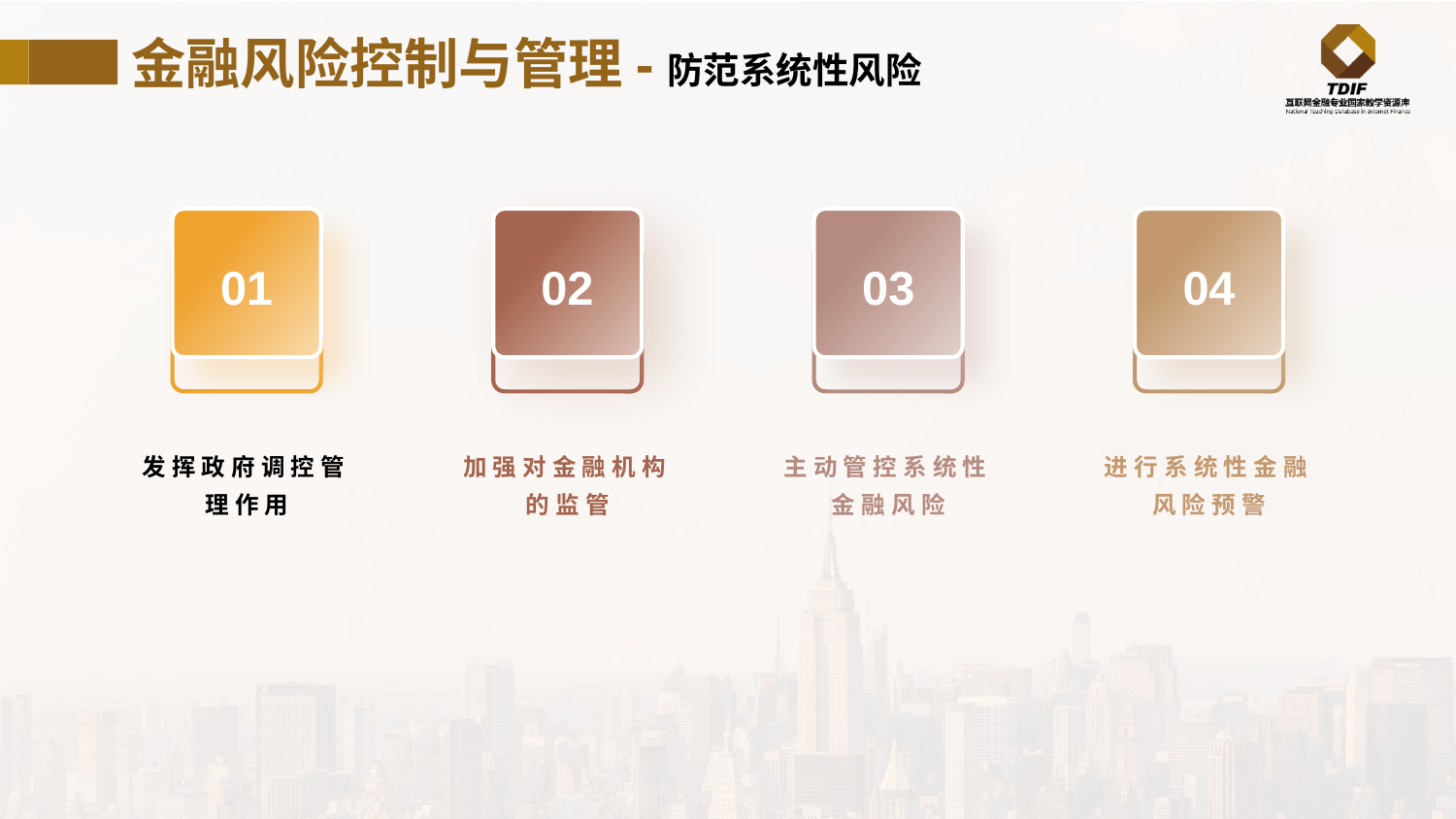

金融风险控制与管理-防范系统性风险

01
02
03
04

发挥政府调控管理作用

加强对金融机构的监管

主动管控系统性金融风险

进行系统性金融风险预警